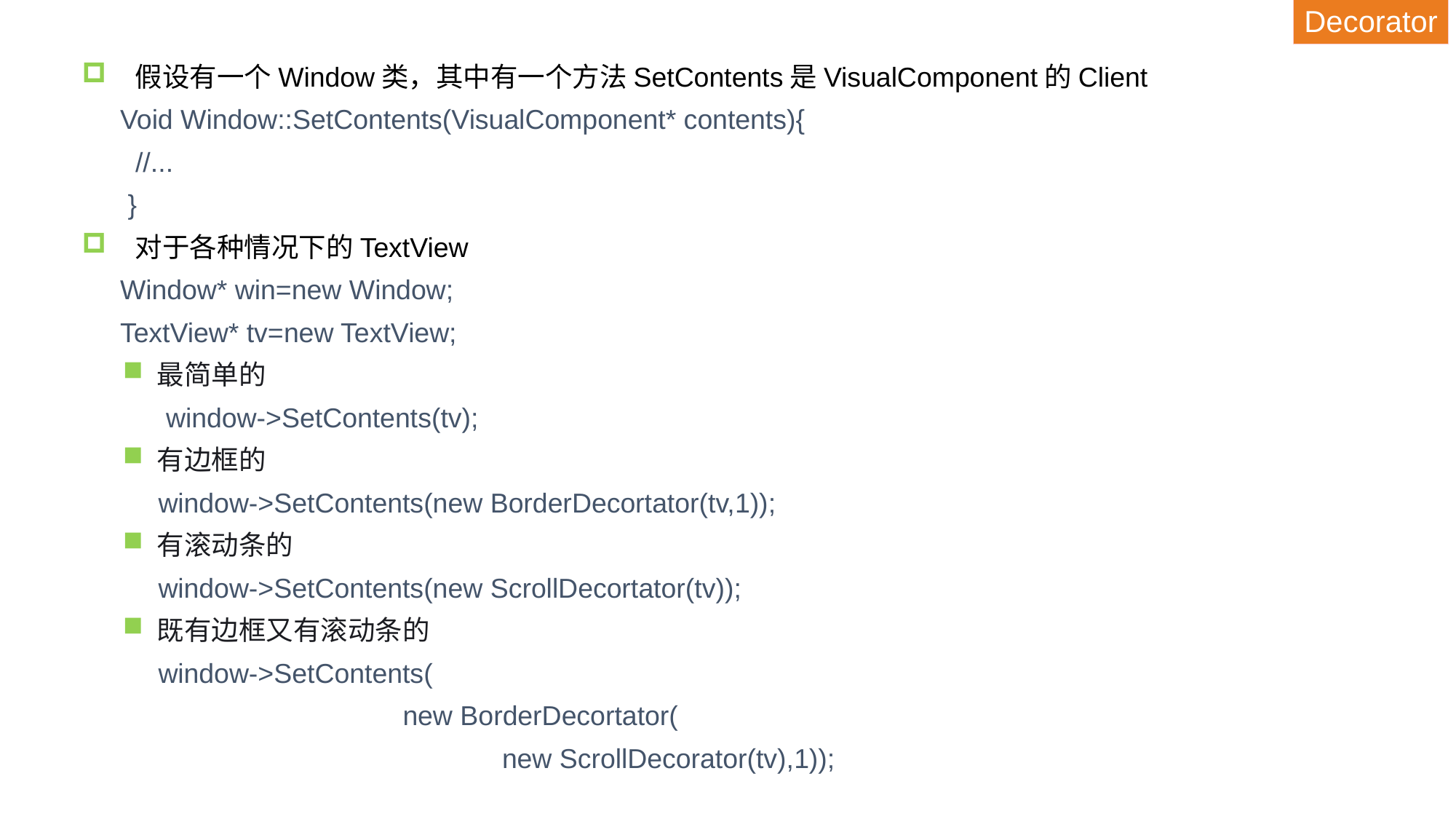

Decorator
假设有一个Window类，其中有一个方法SetContents是VisualComponent的Client
     Void Window::SetContents(VisualComponent* contents){
       //...
      }
对于各种情况下的TextView
     Window* win=new Window;
     TextView* tv=new TextView;
最简单的
           window->SetContents(tv);
有边框的
          window->SetContents(new BorderDecortator(tv,1));
有滚动条的
          window->SetContents(new ScrollDecortator(tv));
既有边框又有滚动条的
          window->SetContents(
                                          new BorderDecortator(
                                                       new ScrollDecorator(tv),1));
#
113